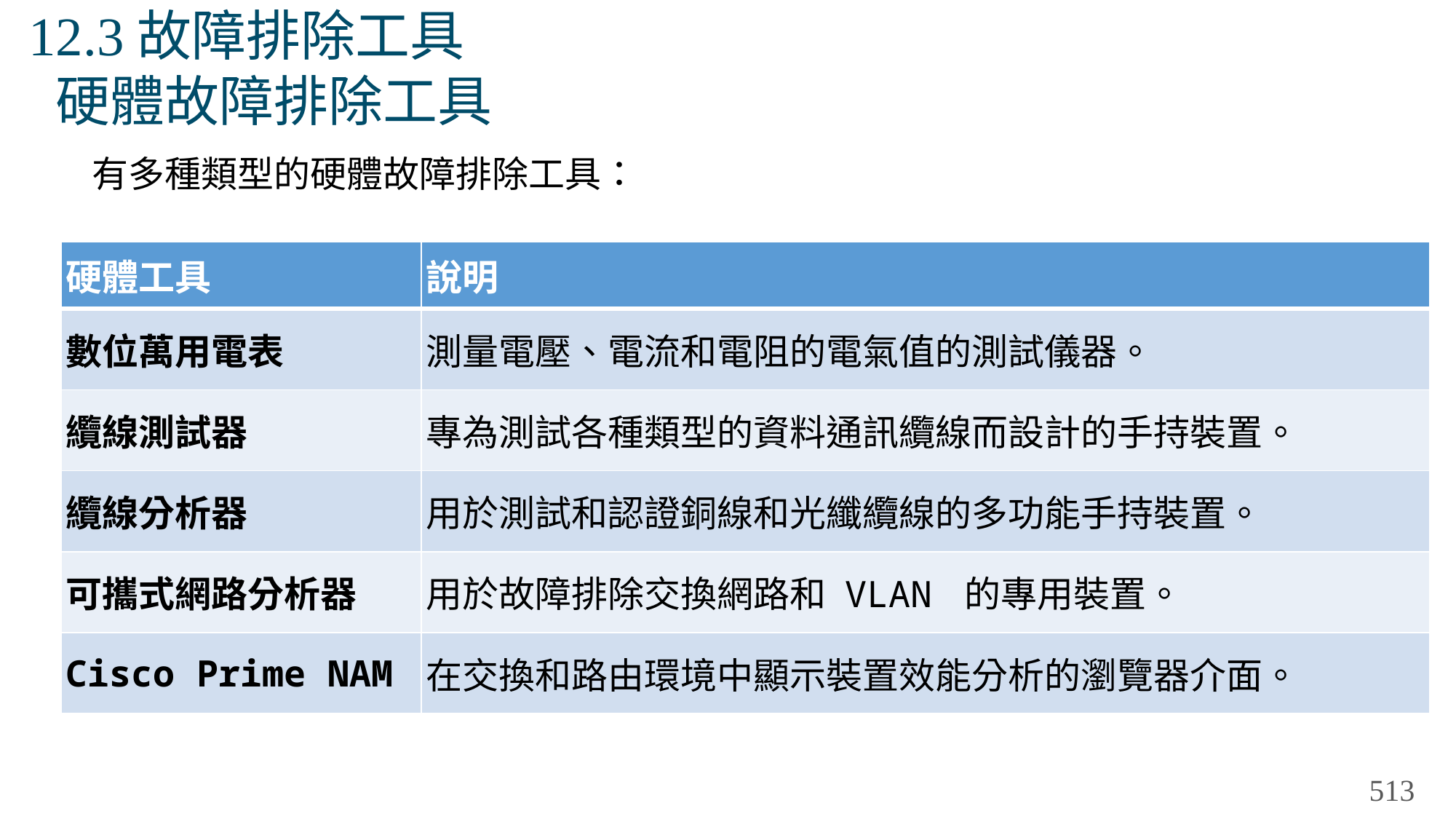

# 12.3故障排除工具 硬體故障排除工具
有多種類型的硬體故障排除工具：
| 硬體工具 | 說明 |
| --- | --- |
| 數位萬用電表 | 測量電壓、電流和電阻的電氣值的測試儀器。 |
| 纜線測試器 | 專為測試各種類型的資料通訊纜線而設計的手持裝置。 |
| 纜線分析器 | 用於測試和認證銅線和光纖纜線的多功能手持裝置。 |
| 可攜式網路分析器 | 用於故障排除交換網路和 VLAN 的專用裝置。 |
| Cisco Prime NAM | 在交換和路由環境中顯示裝置效能分析的瀏覽器介面。 |
513